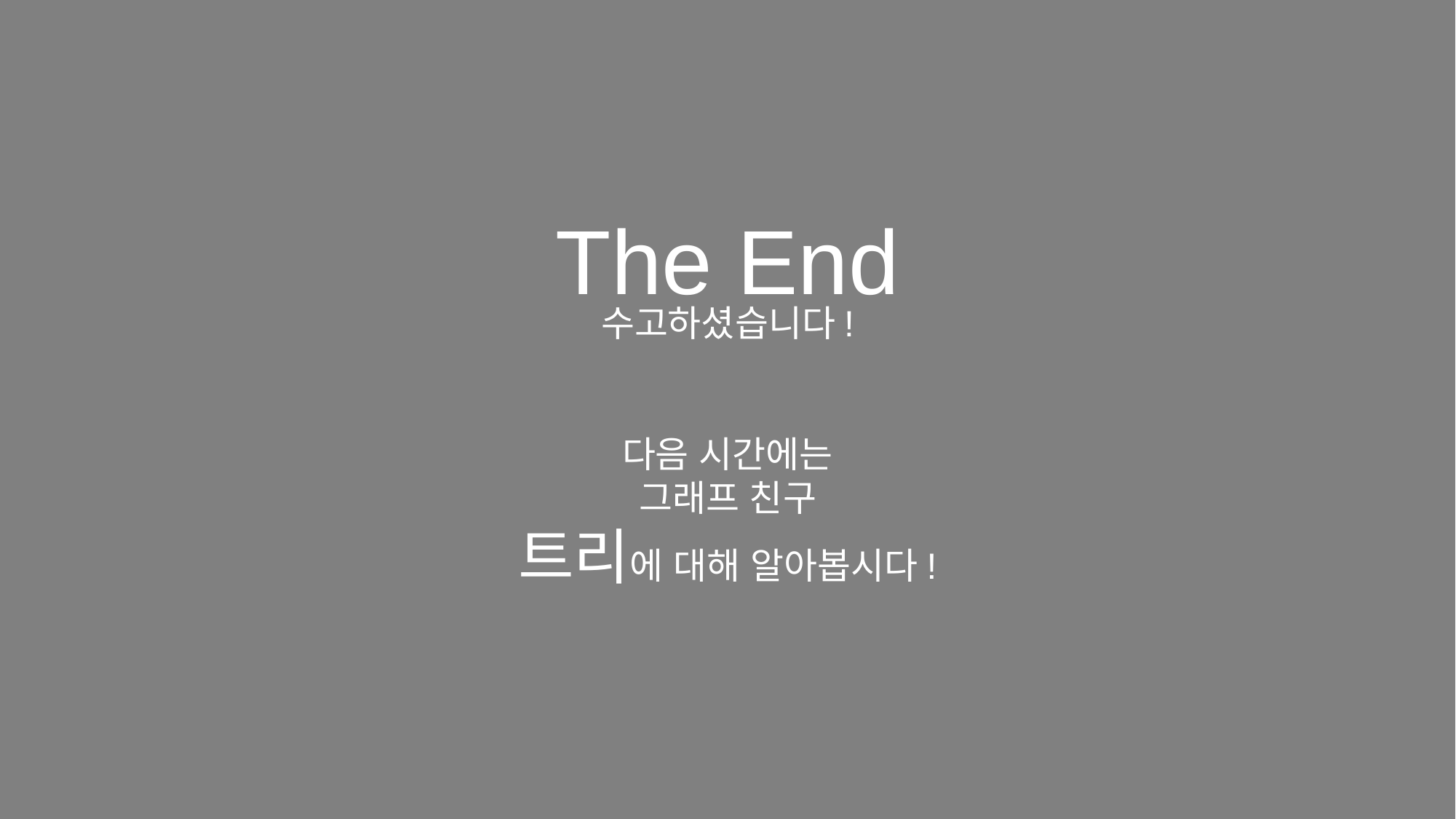

The End
수고하셨습니다!

다음 시간에는
그래프 친구
트리에 대해 알아봅시다!